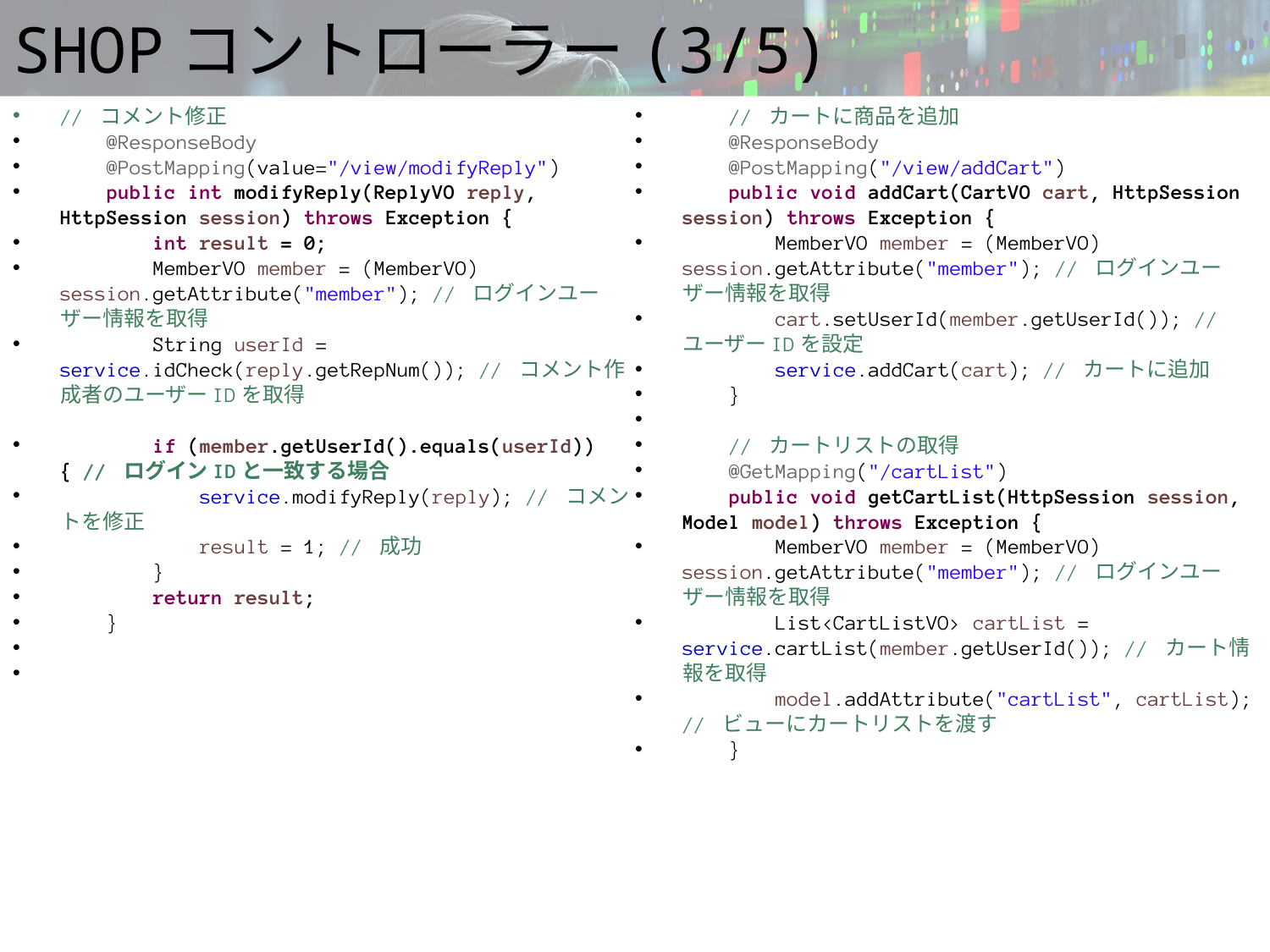

# SHOPコントローラー(3/5)
// コメント修正
    @ResponseBody
    @PostMapping(value="/view/modifyReply")
    public int modifyReply(ReplyVO reply, HttpSession session) throws Exception {
        int result = 0;
        MemberVO member = (MemberVO) session.getAttribute("member"); // ログインユーザー情報を取得
        String userId = service.idCheck(reply.getRepNum()); // コメント作成者のユーザーIDを取得

        if (member.getUserId().equals(userId)) { // ログインIDと一致する場合
            service.modifyReply(reply); // コメントを修正
            result = 1; // 成功
        }
        return result;
    }

    // カートに商品を追加
    @ResponseBody
    @PostMapping("/view/addCart")
    public void addCart(CartVO cart, HttpSession session) throws Exception {
        MemberVO member = (MemberVO) session.getAttribute("member"); // ログインユーザー情報を取得
        cart.setUserId(member.getUserId()); // ユーザーIDを設定
        service.addCart(cart); // カートに追加
    }

    // カートリストの取得
    @GetMapping("/cartList")
    public void getCartList(HttpSession session, Model model) throws Exception {
        MemberVO member = (MemberVO) session.getAttribute("member"); // ログインユーザー情報を取得
        List<CartListVO> cartList = service.cartList(member.getUserId()); // カート情報を取得
        model.addAttribute("cartList", cartList); // ビューにカートリストを渡す
    }